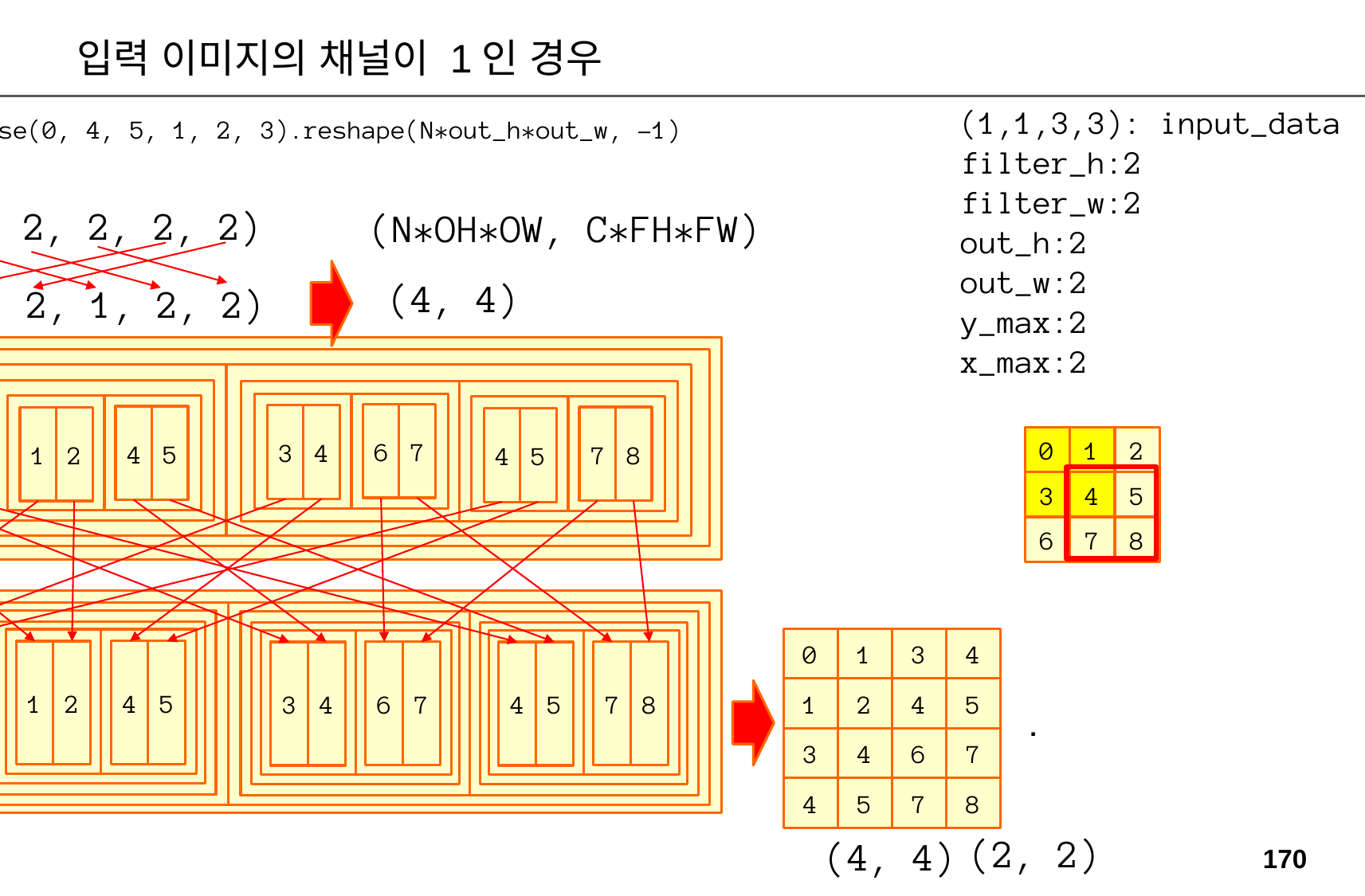

입력 이미지의 채널이 1인 경우
(1,1,3,3): input_data
filter_h:2
filter_w:2
out_h:2
out_w:2
y_max:2
x_max:2
col = col.transpose(0, 4, 5, 1, 2, 3).reshape(N*out_h*out_w, -1)
return col
(1, 1, 2, 2, 2, 2)
(N*OH*OW, C*FH*FW)

(4, 4)
(1, 2, 2, 1, 2, 2)

3
4
6
7
0
1
3
4
4
5
7
8
1
2
4
5
0
1
2

3
4
5
6
7
8

0
1
3
4
1
2
4
5
3
4
6
7
4
5
7
8

3
4
4
5
0
1
1
2
6
7
7
8
3
4
4
5

.
(2, 2)
(4, 4)